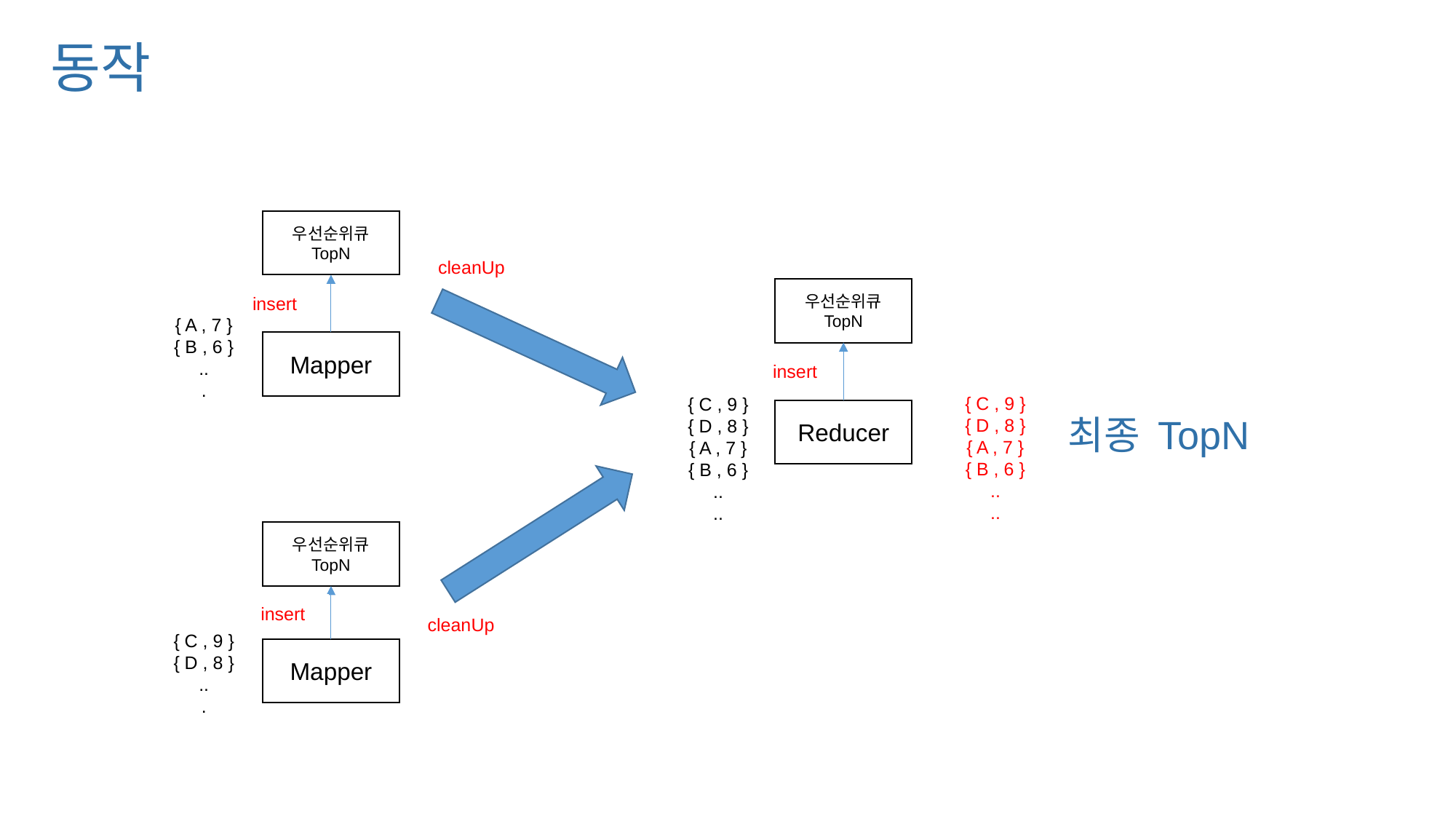

# 동작
우선순위큐
TopN
cleanUp
우선순위큐
TopN
insert

Mapper
{ A , 7 }
{ B , 6 }
..
.

insert
{ C , 9 }
{ D , 8 }
{ A , 7 }
{ B , 6 }
..
..

{ C , 9 }
{ D , 8 }
{ A , 7 }
{ B , 6 }
..
..

최종 TopN
Reducer

우선순위큐
TopN
insert
cleanUp
Mapper
{ C , 9 }
{ D , 8 }
..
.